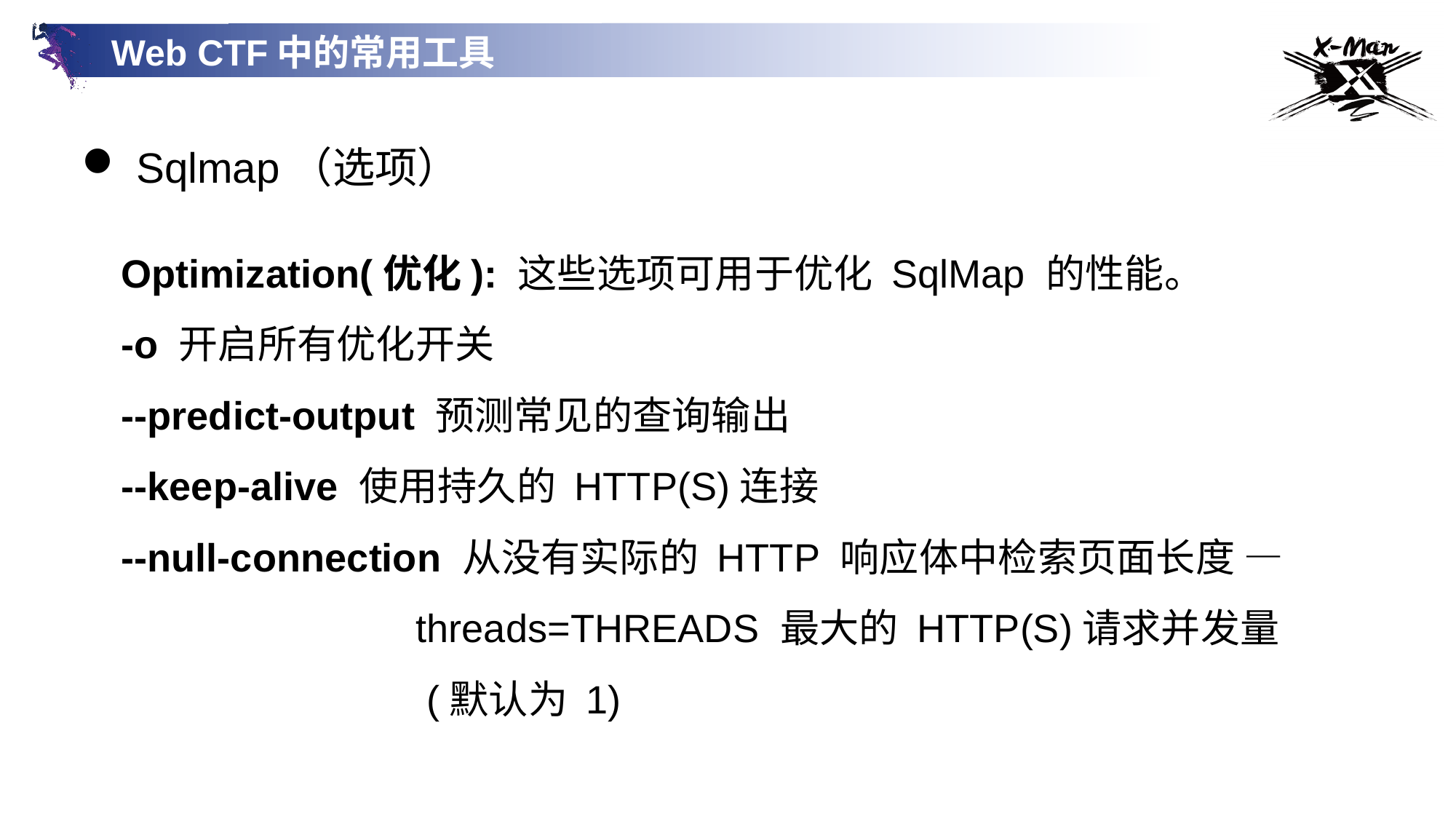

Web CTF中的常用工具
Sqlmap（选项）
Optimization(优化): 这些选项可用于优化 SqlMap 的性能。
-o 开启所有优化开关
--predict-output 预测常见的查询输出
--keep-alive 使用持久的 HTTP(S)连接
--null-connection 从没有实际的 HTTP 响应体中检索页面长度 —
                           threads=THREADS 最大的 HTTP(S)请求并发量
                            (默认为 1)